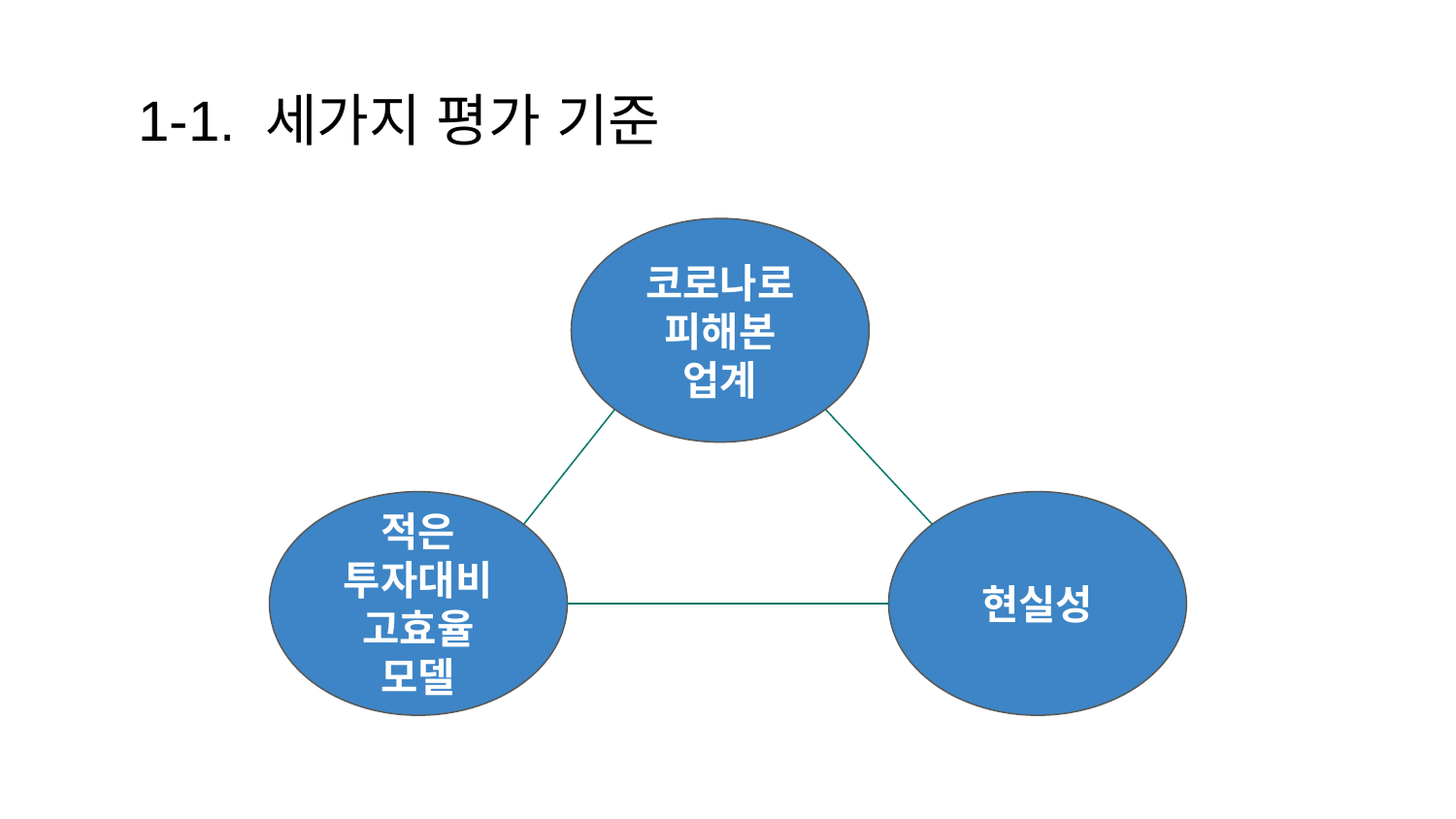

1.플랫폼 소개
# 1-1. 세가지 평가 기준
코로나로 피해본 업계
적은 투자대비 고효율 모델
현실성